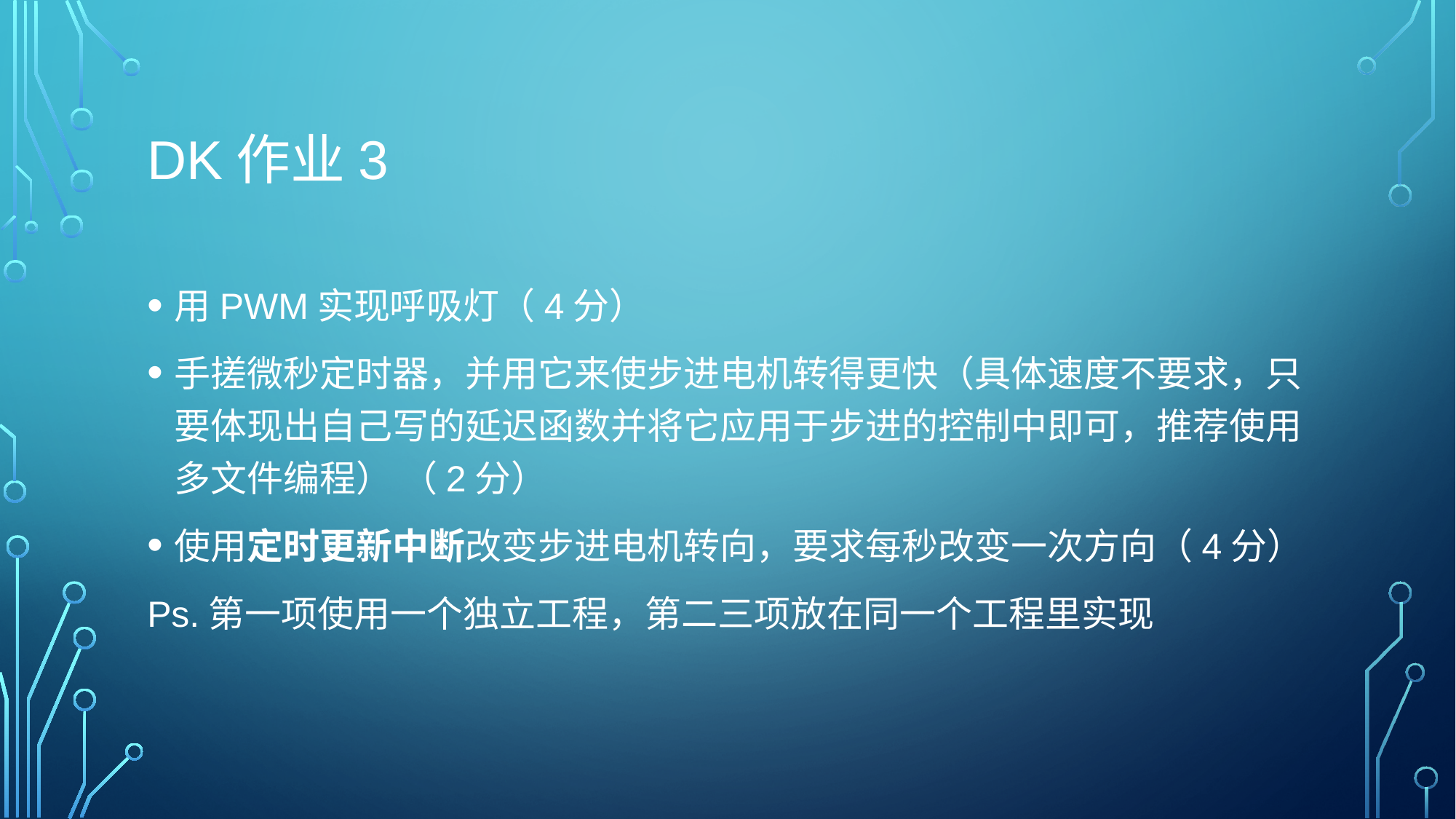

# Dk作业3
用PWM实现呼吸灯（4分）
手搓微秒定时器，并用它来使步进电机转得更快（具体速度不要求，只要体现出自己写的延迟函数并将它应用于步进的控制中即可，推荐使用多文件编程） （2分）
使用定时更新中断改变步进电机转向，要求每秒改变一次方向（4分）
Ps.第一项使用一个独立工程，第二三项放在同一个工程里实现